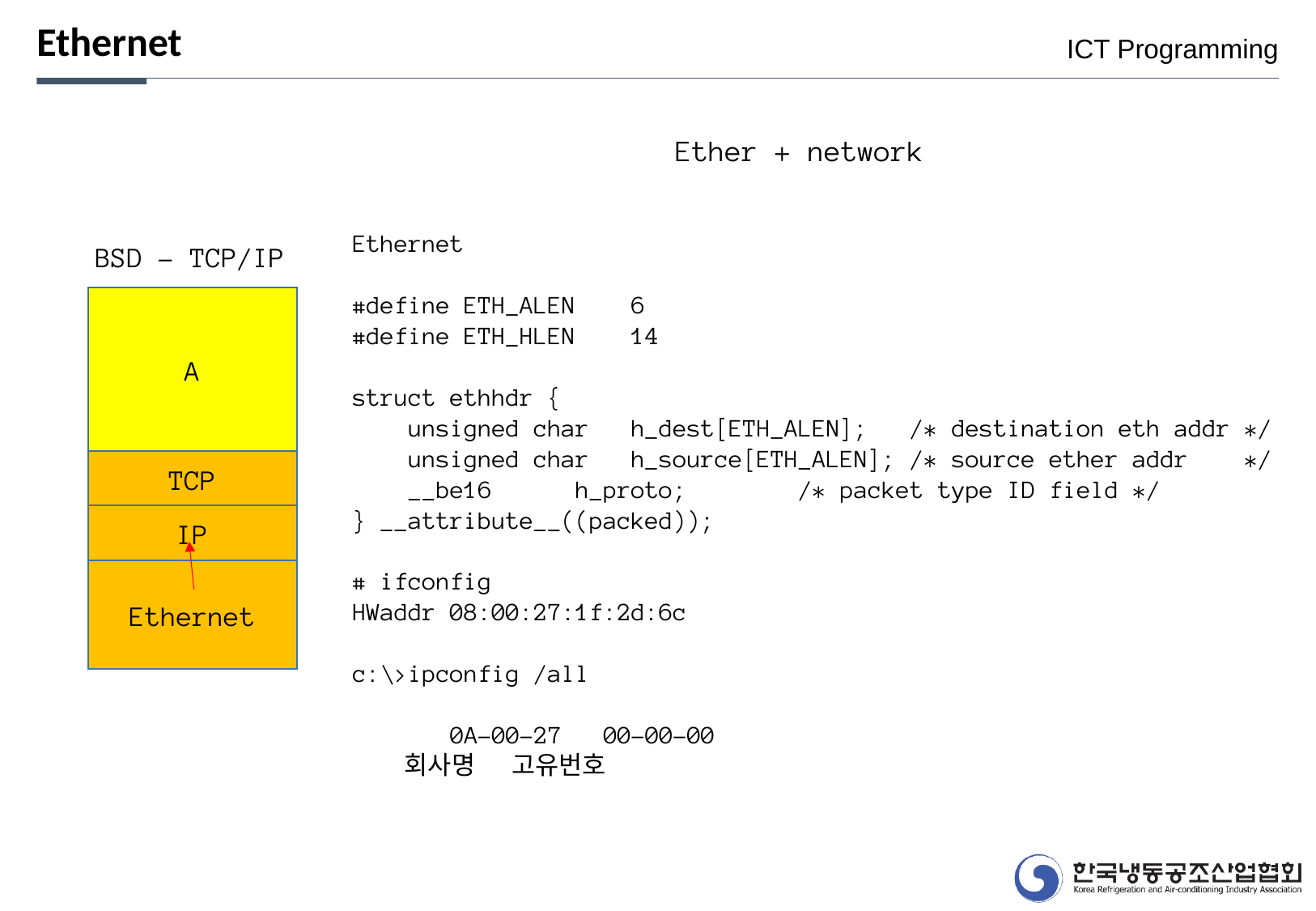

Ethernet
ICT Programming
Ether + network

Ethernet

#define ETH_ALEN    6
#define ETH_HLEN    14

struct ethhdr {
    unsigned char   h_dest[ETH_ALEN];   /* destination eth addr */
    unsigned char   h_source[ETH_ALEN]; /* source ether addr    */
    __be16      h_proto;        /* packet type ID field */
} __attribute__((packed));

# ifconfig
HWaddr 08:00:27:1f:2d:6c

c:\>ipconfig /all

       0A-00-27   00-00-00
        회사명     고유번호
BSD - TCP/IP
A
TCP
IP
Ethernet